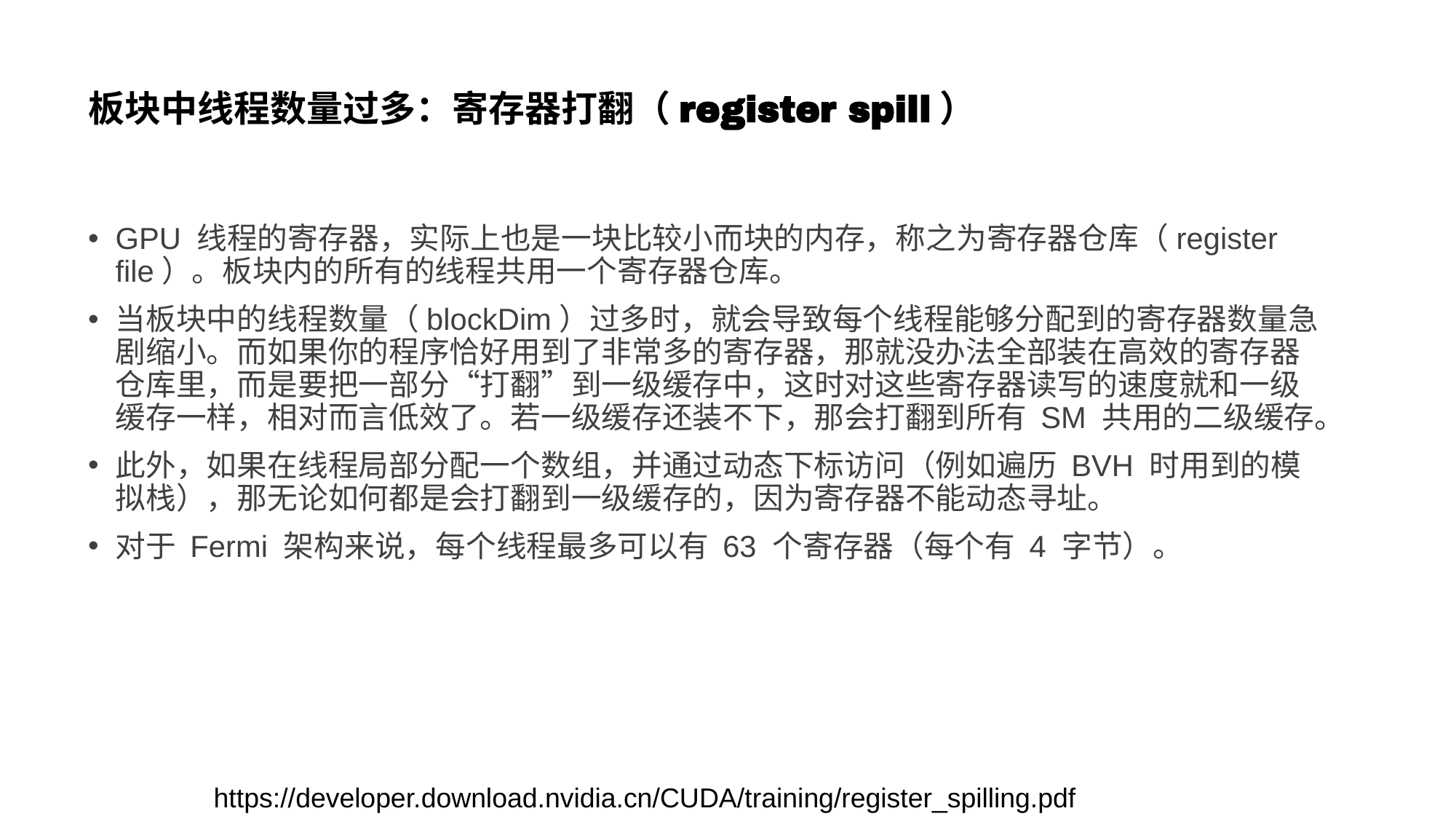

# 板块中线程数量过多：寄存器打翻（register spill）
GPU 线程的寄存器，实际上也是一块比较小而块的内存，称之为寄存器仓库（register file）。板块内的所有的线程共用一个寄存器仓库。
当板块中的线程数量（blockDim）过多时，就会导致每个线程能够分配到的寄存器数量急剧缩小。而如果你的程序恰好用到了非常多的寄存器，那就没办法全部装在高效的寄存器仓库里，而是要把一部分“打翻”到一级缓存中，这时对这些寄存器读写的速度就和一级缓存一样，相对而言低效了。若一级缓存还装不下，那会打翻到所有 SM 共用的二级缓存。
此外，如果在线程局部分配一个数组，并通过动态下标访问（例如遍历 BVH 时用到的模拟栈），那无论如何都是会打翻到一级缓存的，因为寄存器不能动态寻址。
对于 Fermi 架构来说，每个线程最多可以有 63 个寄存器（每个有 4 字节）。
https://developer.download.nvidia.cn/CUDA/training/register_spilling.pdf